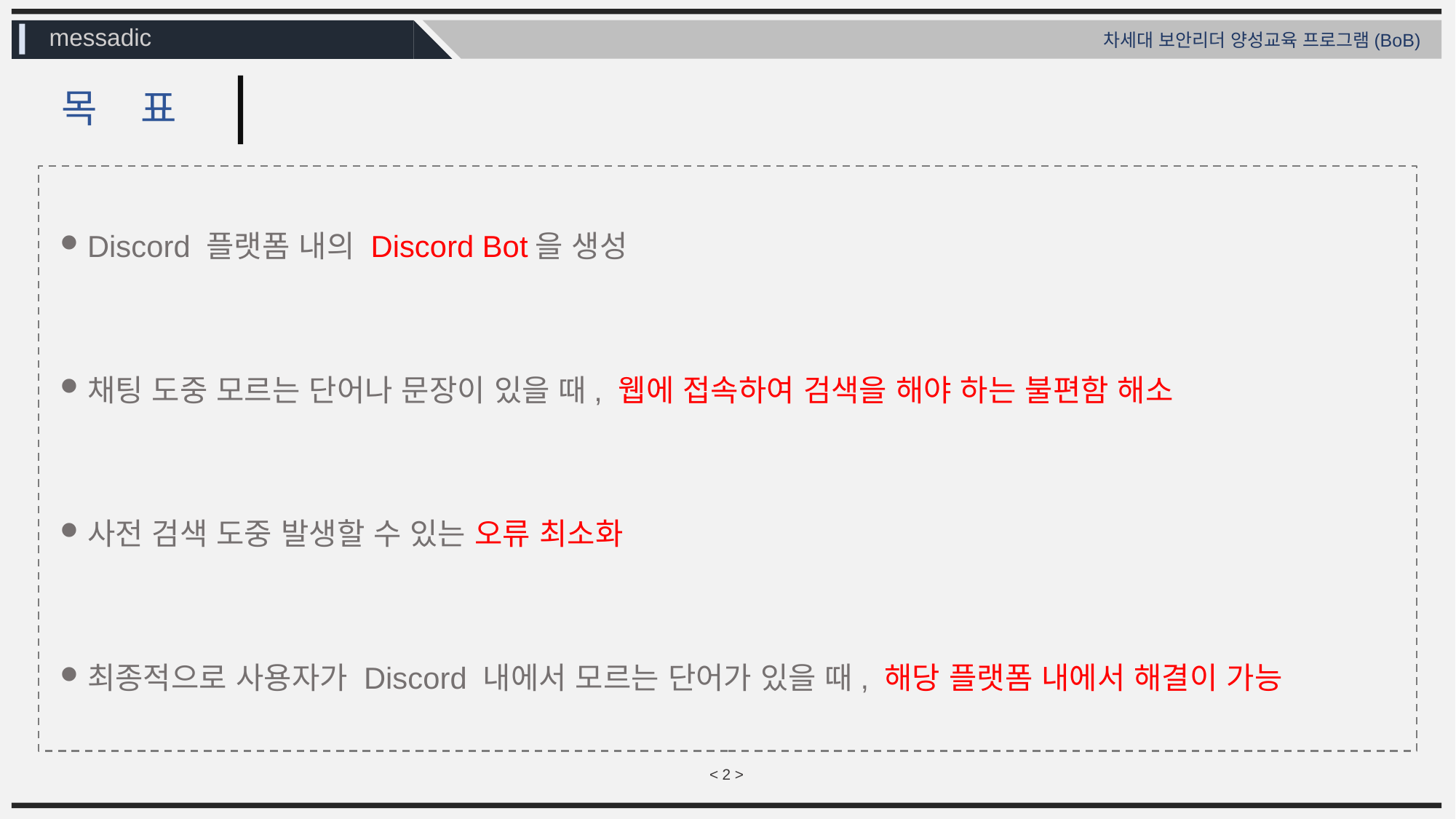

messadic
차세대 보안리더 양성교육 프로그램(BoB)

# 목    표

Discord 플랫폼 내의 Discord Bot을 생성

채팅 도중 모르는 단어나 문장이 있을 때, 웹에 접속하여 검색을 해야 하는 불편함 해소

사전 검색 도중 발생할 수 있는 오류 최소화

최종적으로 사용자가 Discord 내에서 모르는 단어가 있을 때, 해당 플랫폼 내에서 해결이 가능

< 2 >